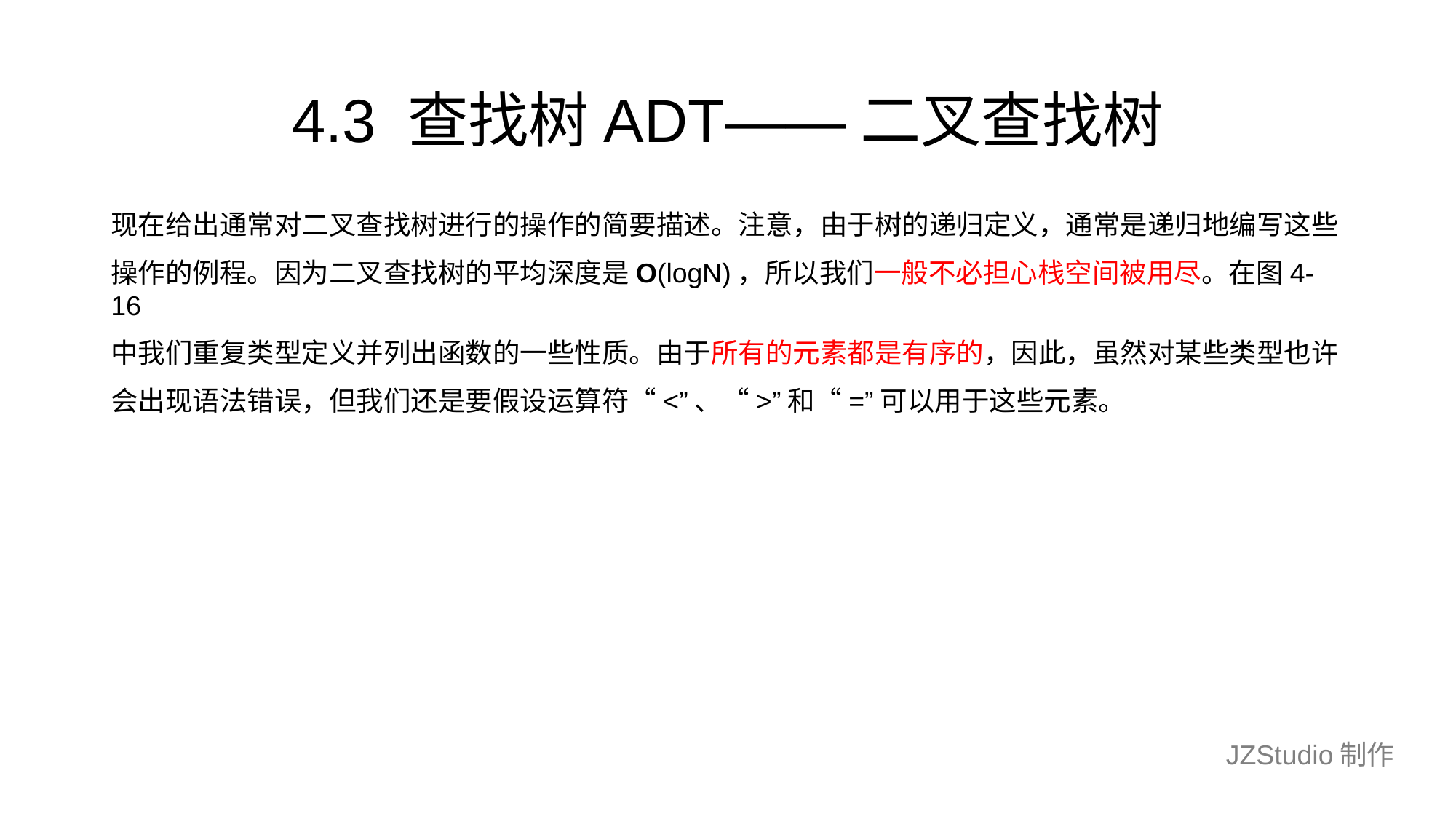

# 4.3 查找树ADT——二叉查找树
现在给出通常对二叉查找树进行的操作的简要描述。注意，由于树的递归定义，通常是递归地编写这些
操作的例程。因为二叉查找树的平均深度是O(logN)，所以我们一般不必担心栈空间被用尽。在图4-16
中我们重复类型定义并列出函数的一些性质。由于所有的元素都是有序的，因此，虽然对某些类型也许
会出现语法错误，但我们还是要假设运算符“<”、“>”和“=”可以用于这些元素。